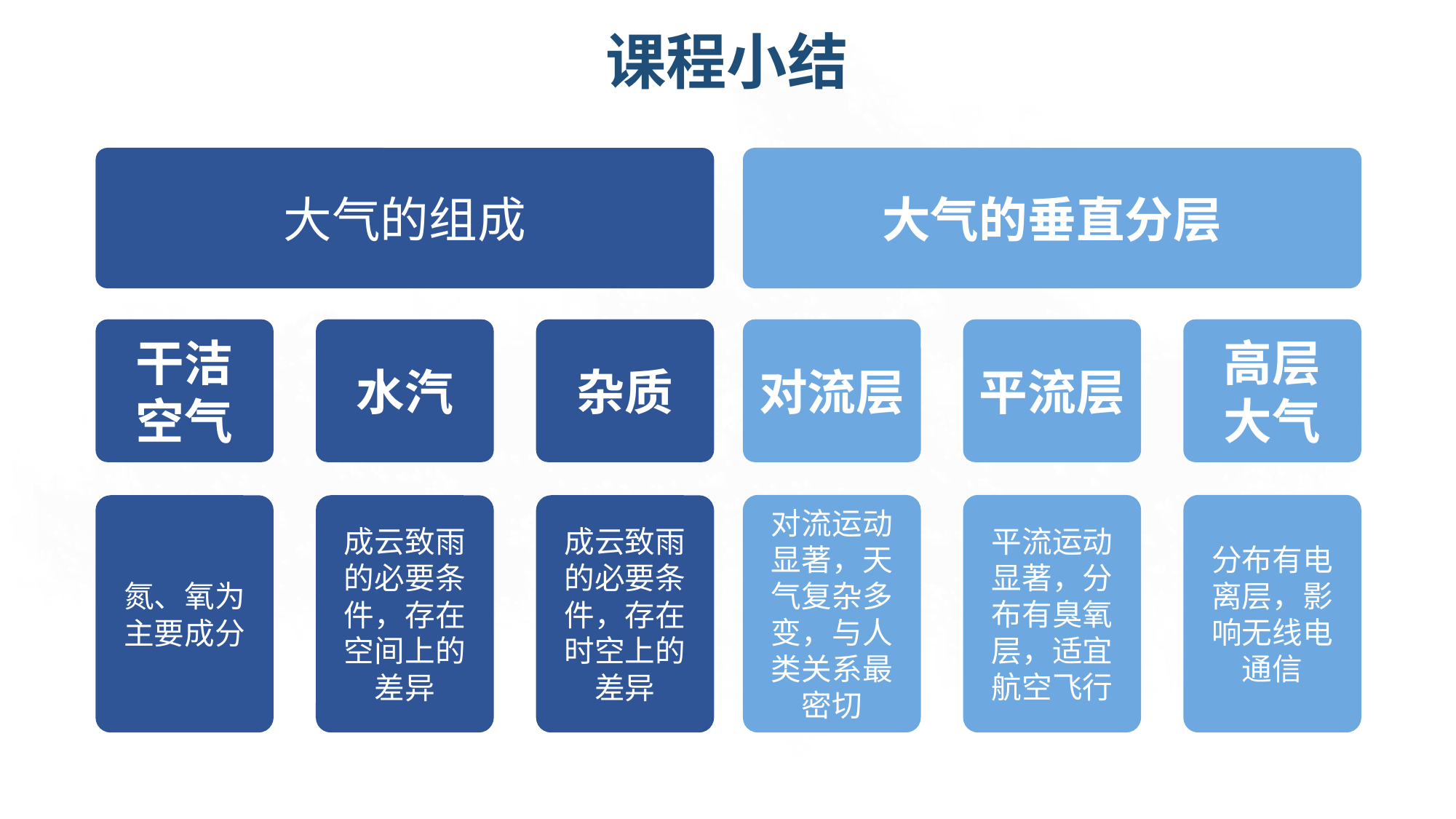

课程小结
大气的组成
大气的垂直分层
干洁
空气
水汽
杂质
对流层
平流层
高层
大气
对流运动显著，天气复杂多变，与人类关系最密切
平流运动显著，分布有臭氧层，适宜航空飞行
分布有电离层，影响无线电通信
氮、氧为主要成分
成云致雨的必要条件，存在空间上的差异
成云致雨的必要条件，存在时空上的差异